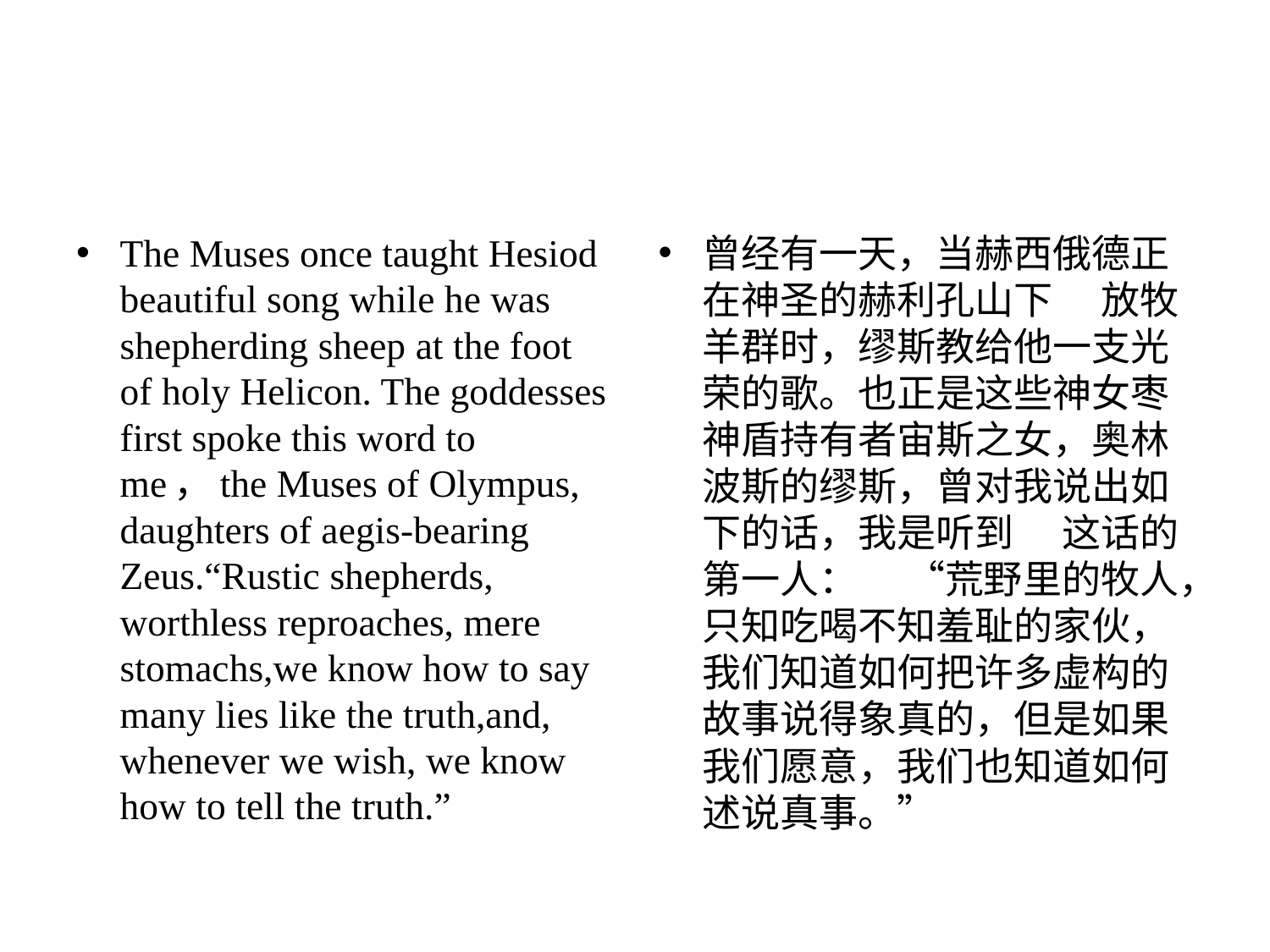

#
The Muses once taught Hesiod beautiful song while he was shepherding sheep at the foot of holy Helicon. The goddesses first spoke this word to me，the Muses of Olympus, daughters of aegis-bearing Zeus.“Rustic shepherds, worthless reproaches, mere stomachs,we know how to say many lies like the truth,and, whenever we wish, we know how to tell the truth.”
曾经有⼀天，当赫西俄德正在神圣的赫利孔⼭下 　放牧⽺群时，缪斯教给他⼀⽀光荣的歌。也正是这些神⼥枣神盾持有者宙斯之⼥，奥林波斯的缪斯，曾对我说出如下的话，我是听到 　这话的第⼀⼈： 　“荒野⾥的牧⼈，只知吃喝不知羞耻的家伙，我们知道如何把许多虚构的故事说得象真的，但是如果我们愿意，我们也知道如何 述说真事。”